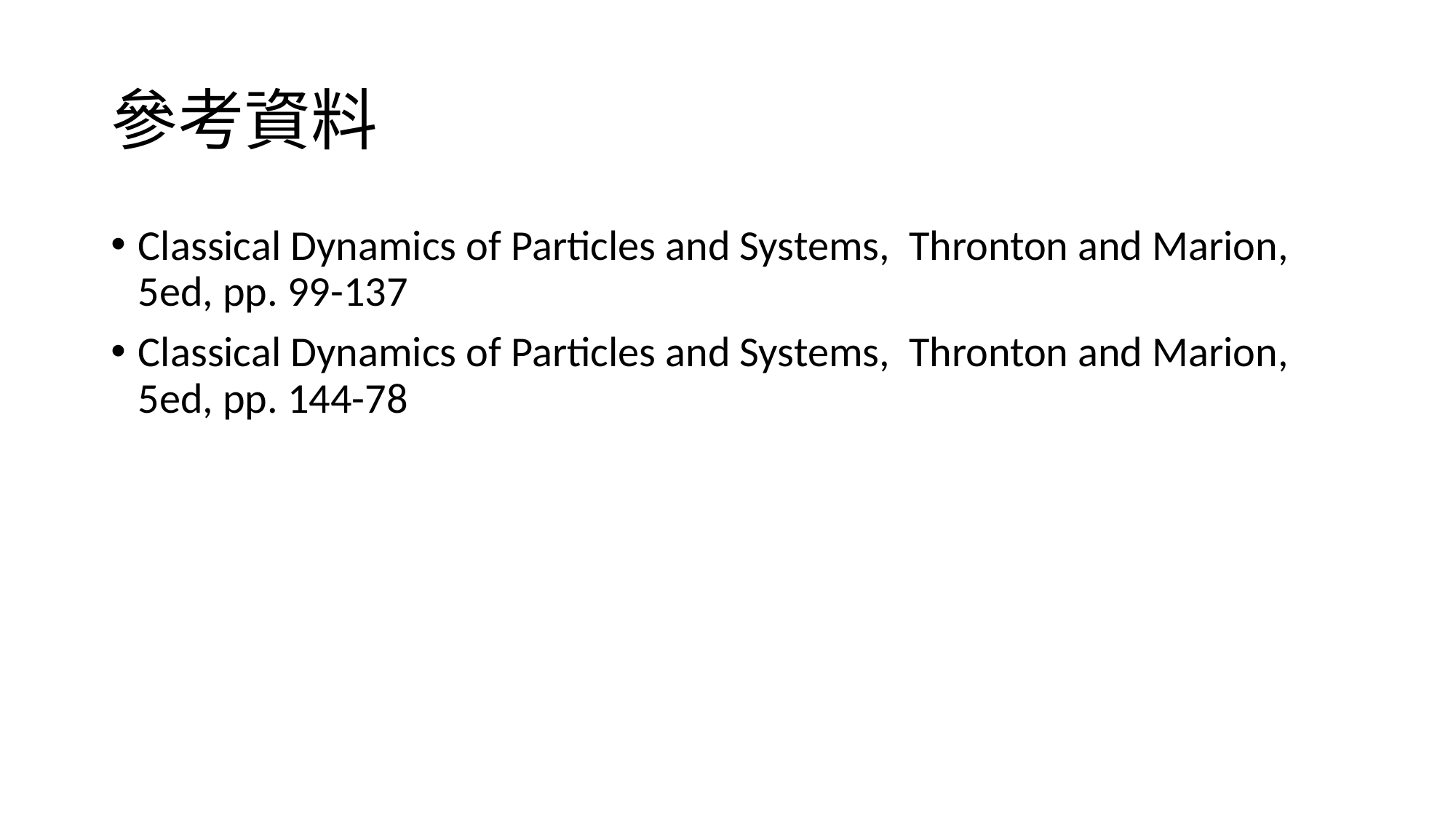

# 參考資料
Classical Dynamics of Particles and Systems,  Thronton and Marion, 5ed, pp. 99-137
Classical Dynamics of Particles and Systems,  Thronton and Marion, 5ed, pp. 144-78